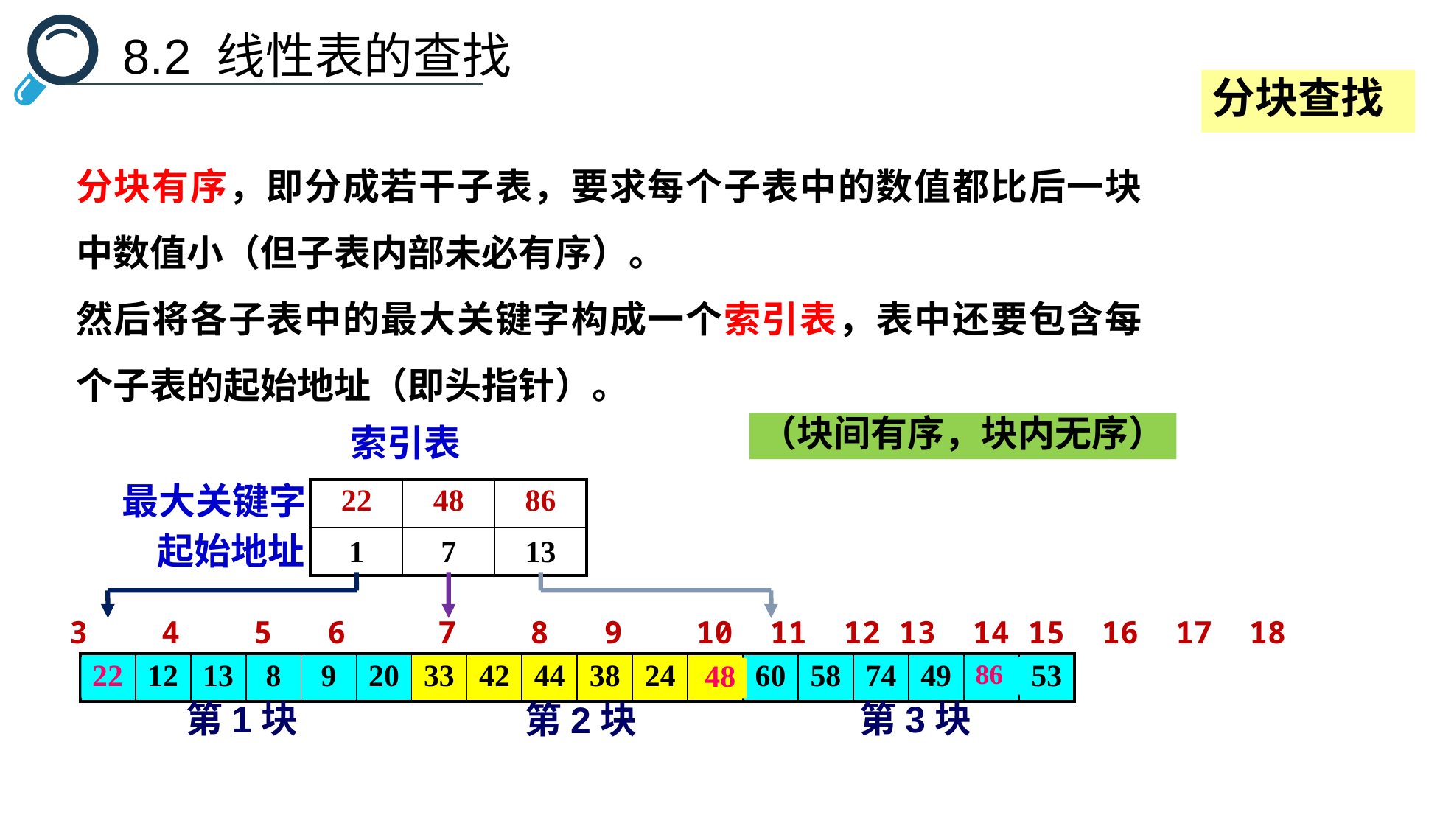

8.2 线性表的查找
分块查找
分块有序，即分成若干子表，要求每个子表中的数值都比后一块中数值小（但子表内部未必有序）。
然后将各子表中的最大关键字构成一个索引表，表中还要包含每个子表的起始地址（即头指针）。
（块间有序，块内无序）
索引表
| 22 | 48 | 86 |
| --- | --- | --- |
|  |  |  |
| --- | --- | --- |
|  |  |  |
最大关键字
| 1 | 7 | 13 |
| --- | --- | --- |
起始地址

1   2     3    4    5   6     7    8   9    10  11  12 13  14 15  16  17  18
| 22 | 12 | 13 | 8 | 9 | 20 | 33 | 42 | 44 | 38 | 24 | 48 | 60 | 58 | 74 | 49 | 86 | 53 |
| --- | --- | --- | --- | --- | --- | --- | --- | --- | --- | --- | --- | --- | --- | --- | --- | --- | --- |
22
86
48
第1块
第3块
第2块